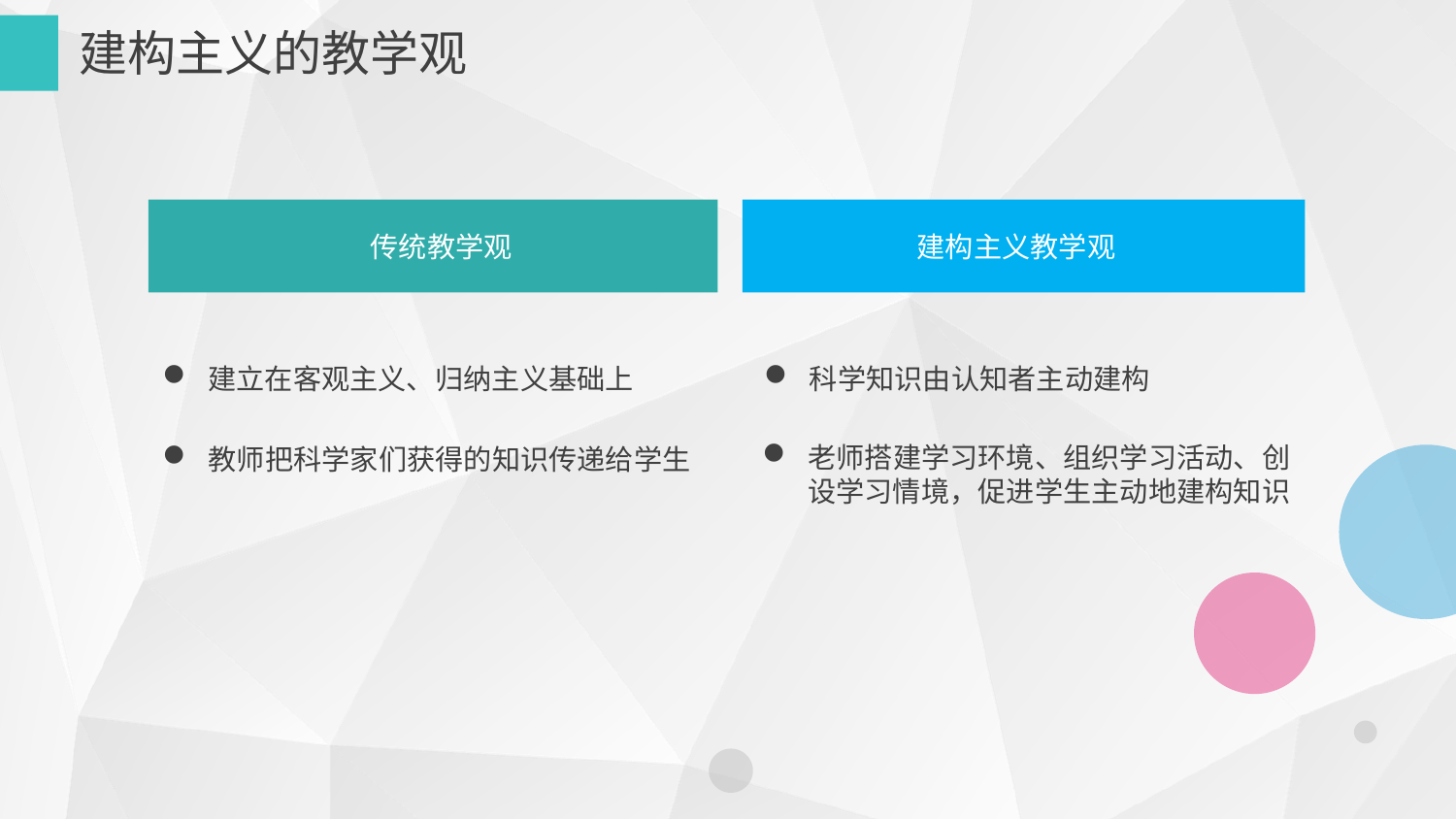

建构主义的教学观

传统教学观
建构主义教学观
建立在客观主义、归纳主义基础上
科学知识由认知者主动建构
老师搭建学习环境、组织学习活动、创设学习情境，促进学生主动地建构知识
教师把科学家们获得的知识传递给学生